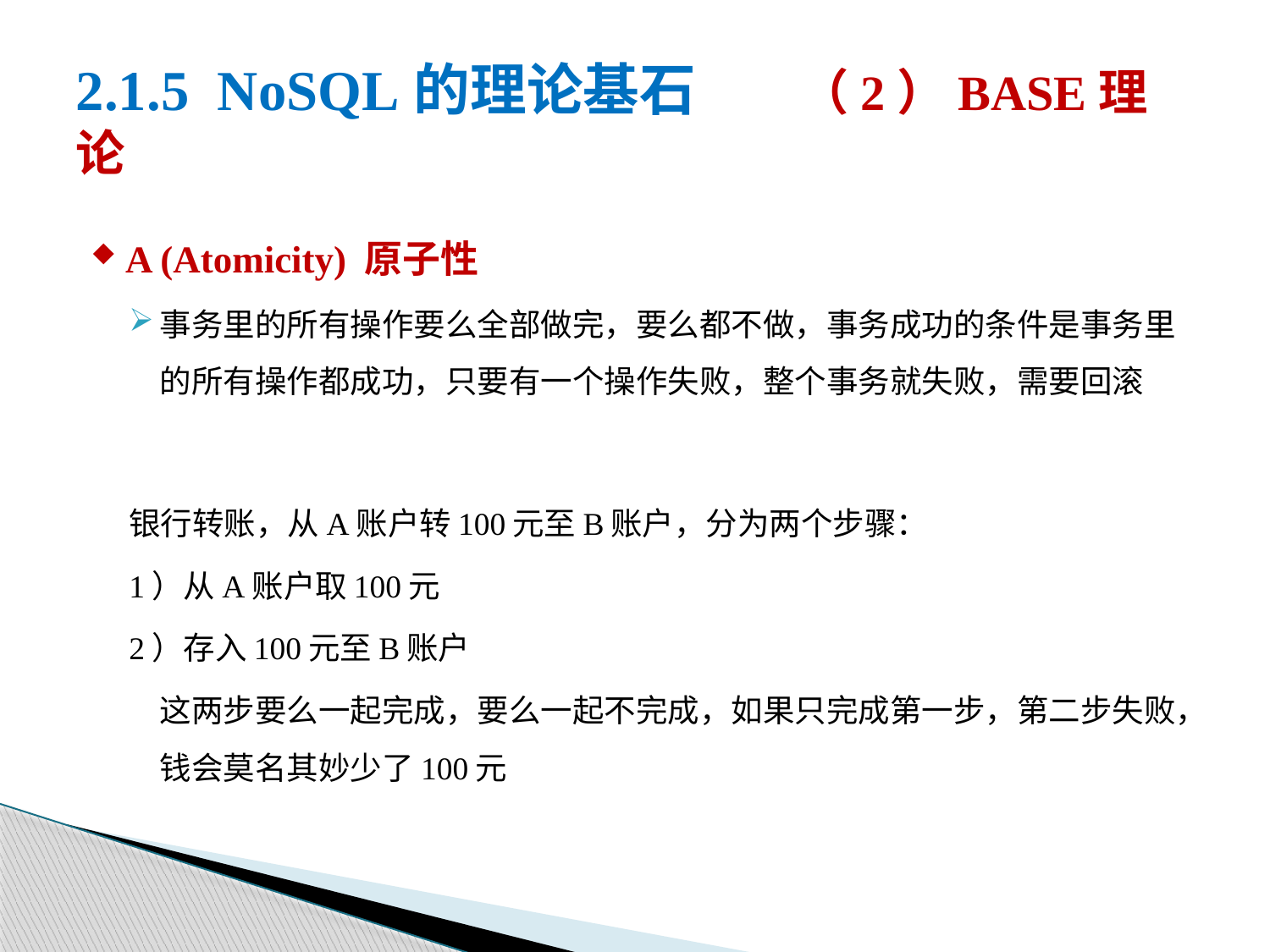

# 2.1.5  NoSQL的理论基石        （2）BASE理论
A (Atomicity) 原子性
事务里的所有操作要么全部做完，要么都不做，事务成功的条件是事务里的所有操作都成功，只要有一个操作失败，整个事务就失败，需要回滚

银行转账，从A账户转100元至B账户，分为两个步骤：
1）从A账户取100元
2）存入100元至B账户
这两步要么一起完成，要么一起不完成，如果只完成第一步，第二步失败，钱会莫名其妙少了100元